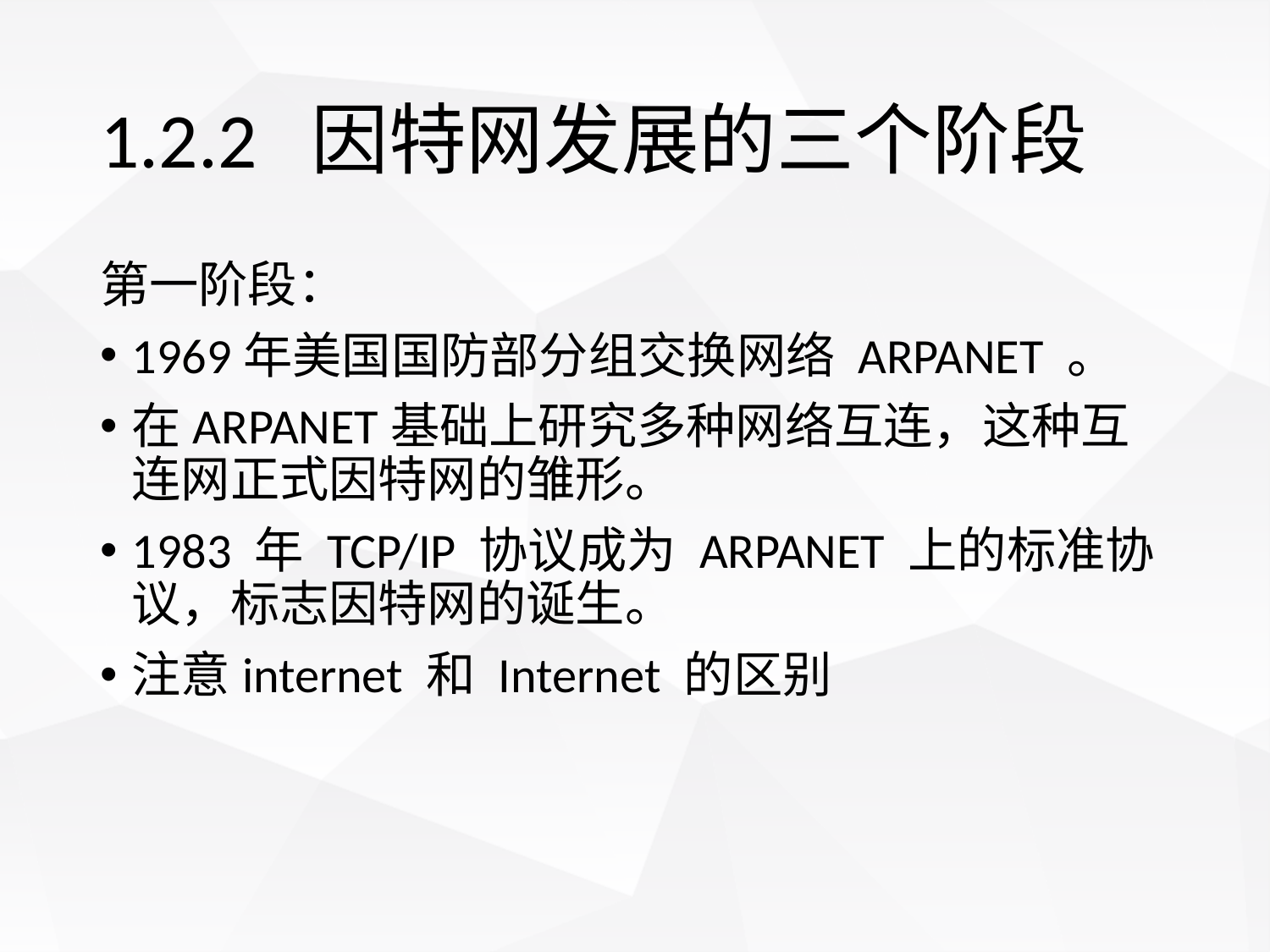

# 1.2.2  因特网发展的三个阶段
第一阶段：
1969年美国国防部分组交换网络 ARPANET 。
在ARPANET基础上研究多种网络互连，这种互连网正式因特网的雏形。
1983 年 TCP/IP 协议成为 ARPANET 上的标准协议，标志因特网的诞生。
注意internet 和 Internet 的区别